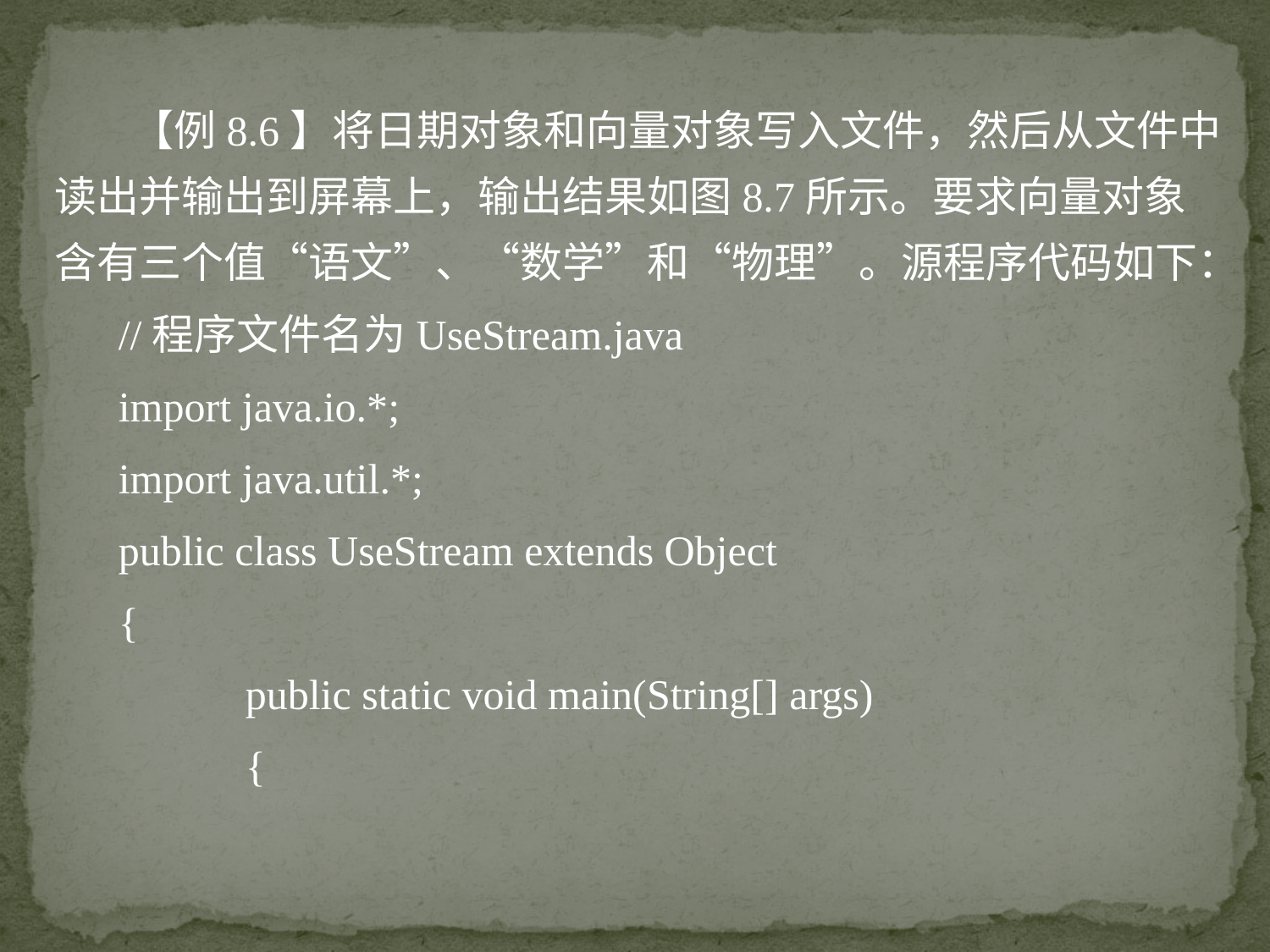

【例8.6】将日期对象和向量对象写入文件，然后从文件中读出并输出到屏幕上，输出结果如图8.7所示。要求向量对象含有三个值“语文”、“数学”和“物理”。源程序代码如下：
//程序文件名为UseStream.java
import java.io.*;
import java.util.*;
public class UseStream extends Object
{
	public static void main(String[] args)
	{